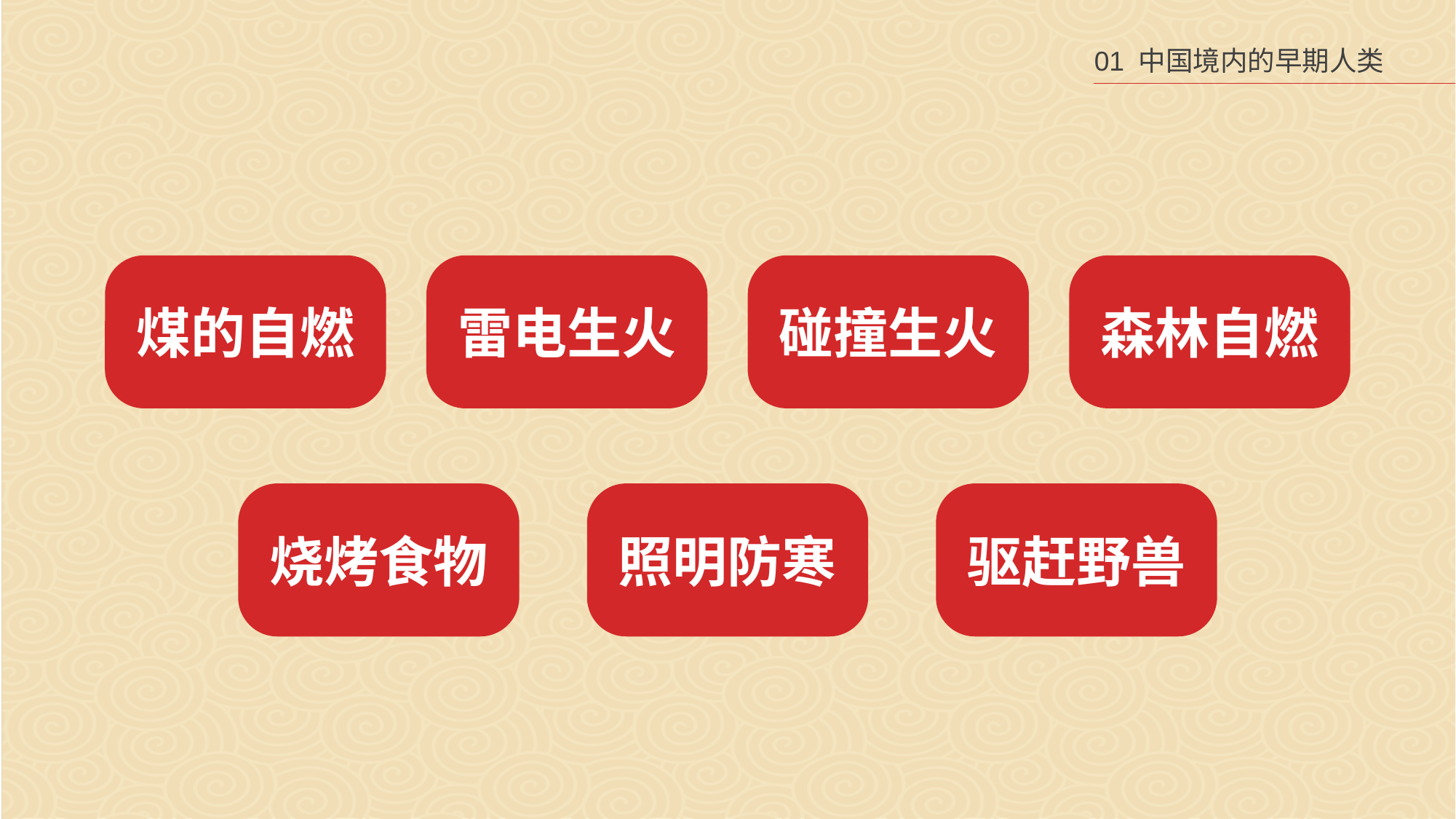

01 中国境内的早期人类
煤的自燃
雷电生火
碰撞生火
森林自燃
烧烤食物
照明防寒
驱赶野兽